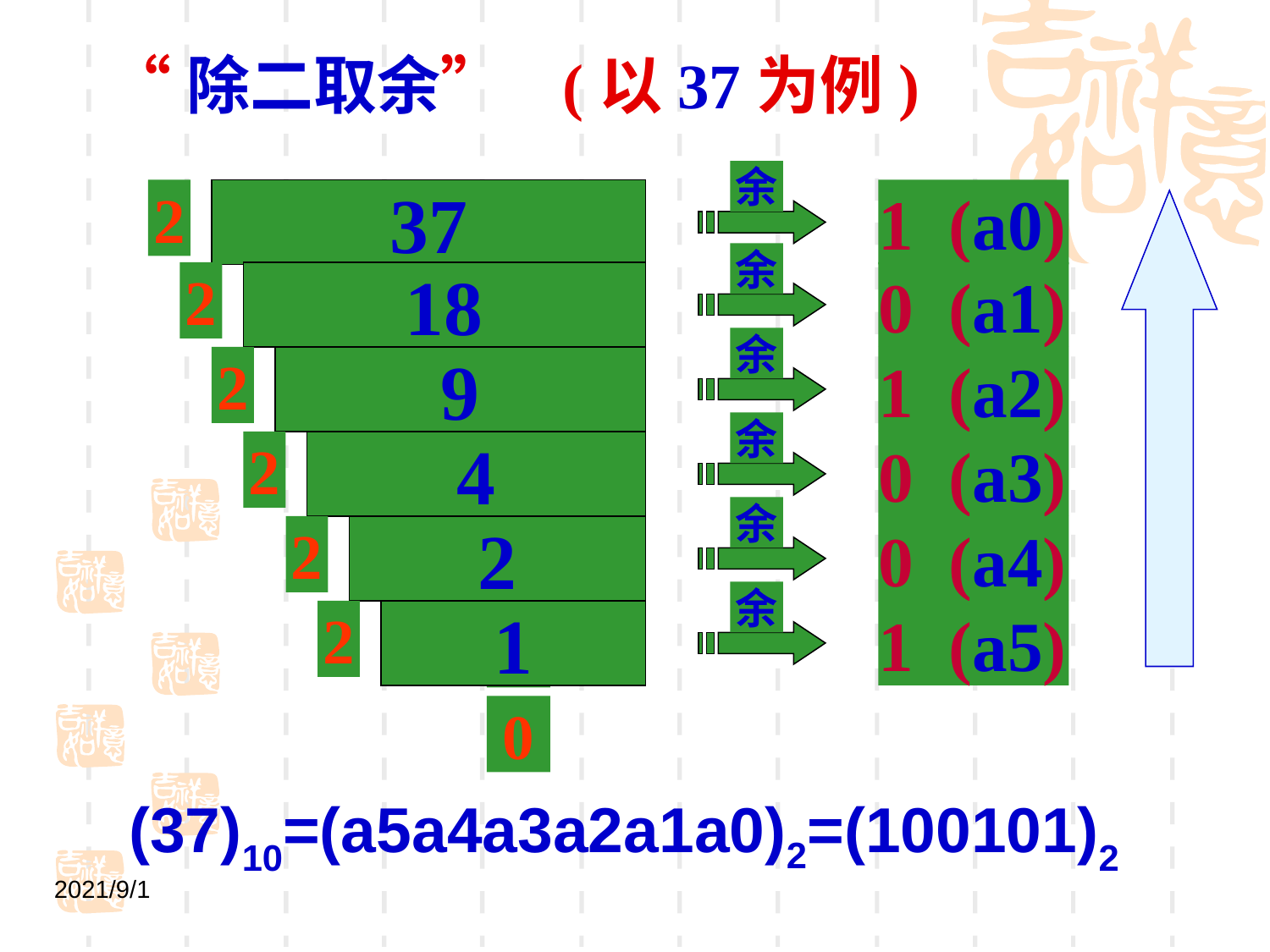

“除二取余”   (以37为例)
余
2
37
1  (a0)

18

余
0  (a1)

2
18
9
余
1  (a2)

2
9
4
余
0  (a3)

2
4
2
余
0  (a4)

2
2
1
余
1  (a5)

2
1
0
(37)10=(a5a4a3a2a1a0)2=(100101)2
2021/9/1